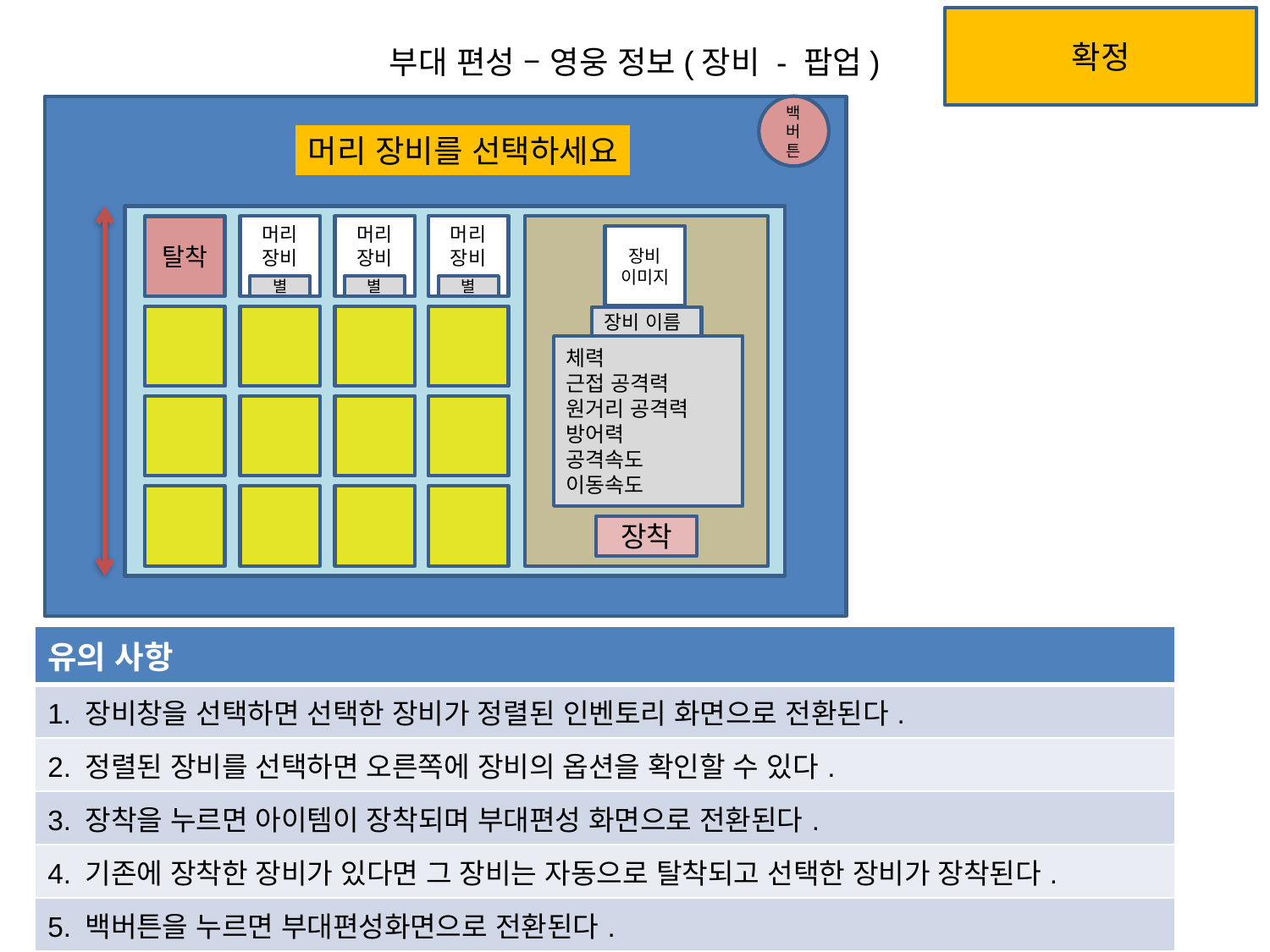

확정
부대 편성 – 영웅 정보(장비 - 팝업)

백버튼
머리 장비를 선택하세요

머리
장비

머리
장비

머리
장비

장비 이미지
장비 이름
체력
근접 공격력
원거리 공격력
방어력
공격속도
이동속도
장착
탈착
별
별
별

| 유의 사항 |
| --- |
| 1. 장비창을 선택하면 선택한 장비가 정렬된 인벤토리 화면으로 전환된다. |
| 2. 정렬된 장비를 선택하면 오른쪽에 장비의 옵션을 확인할 수 있다. |
| 3. 장착을 누르면 아이템이 장착되며 부대편성 화면으로 전환된다. |
| 4. 기존에 장착한 장비가 있다면 그 장비는 자동으로 탈착되고 선택한 장비가 장착된다. |
| 5. 백버튼을 누르면 부대편성화면으로 전환된다. |